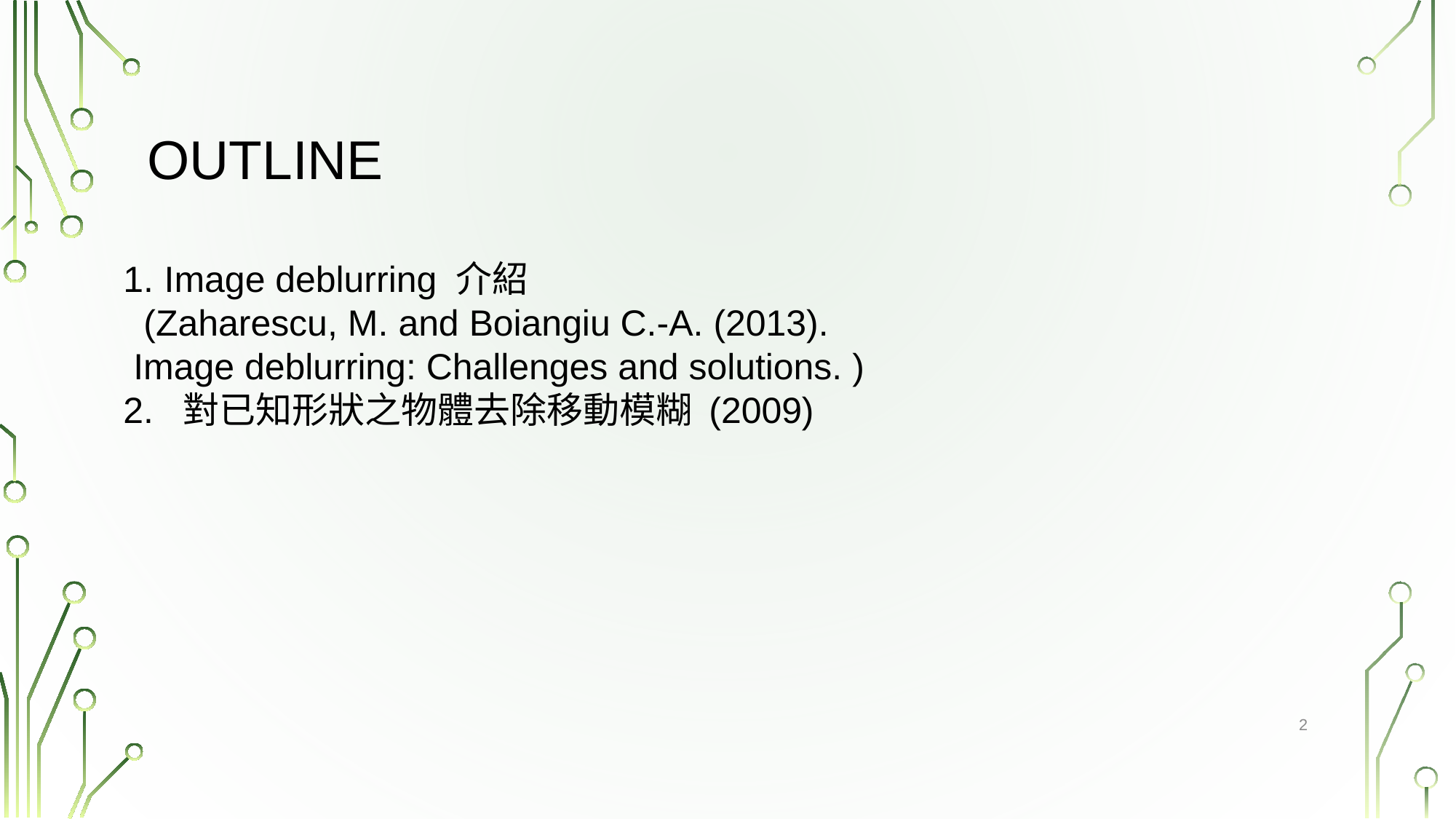

# Outline
Image deblurring 介紹
  (Zaharescu, M. and Boiangiu C.-A. (2013).
 Image deblurring: Challenges and solutions. )
2.  對已知形狀之物體去除移動模糊 (2009)
2